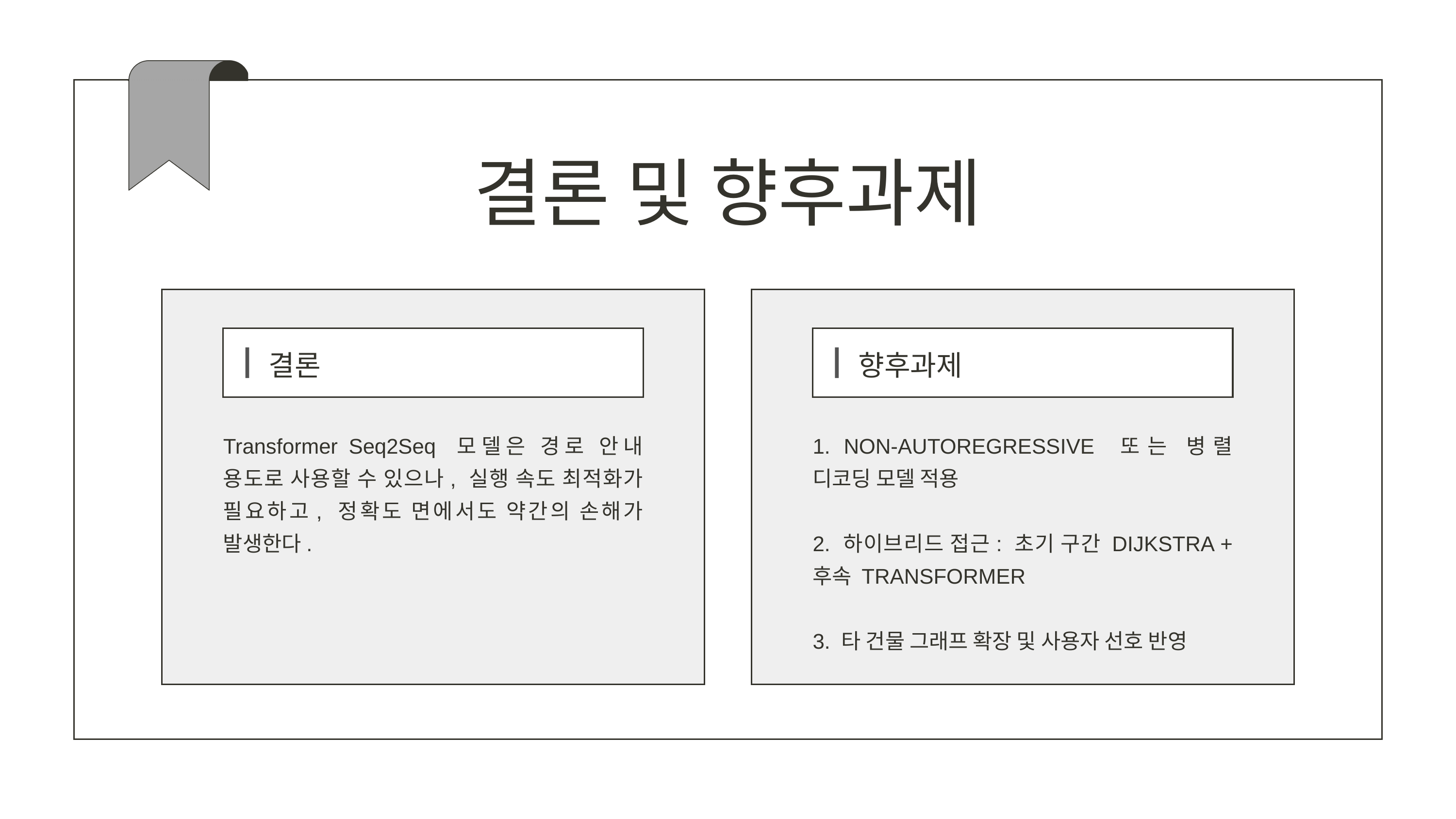

결론 및 향후과제

결론
향후과제

Transformer Seq2Seq 모델은 경로 안내 용도로 사용할 수 있으나, 실행 속도 최적화가 필요하고, 정확도 면에서도 약간의 손해가 발생한다.
1. NON-AUTOREGRESSIVE 또는 병렬 디코딩 모델 적용

2. 하이브리드 접근: 초기 구간 DIJKSTRA + 후속 TRANSFORMER

3. 타 건물 그래프 확장 및 사용자 선호 반영